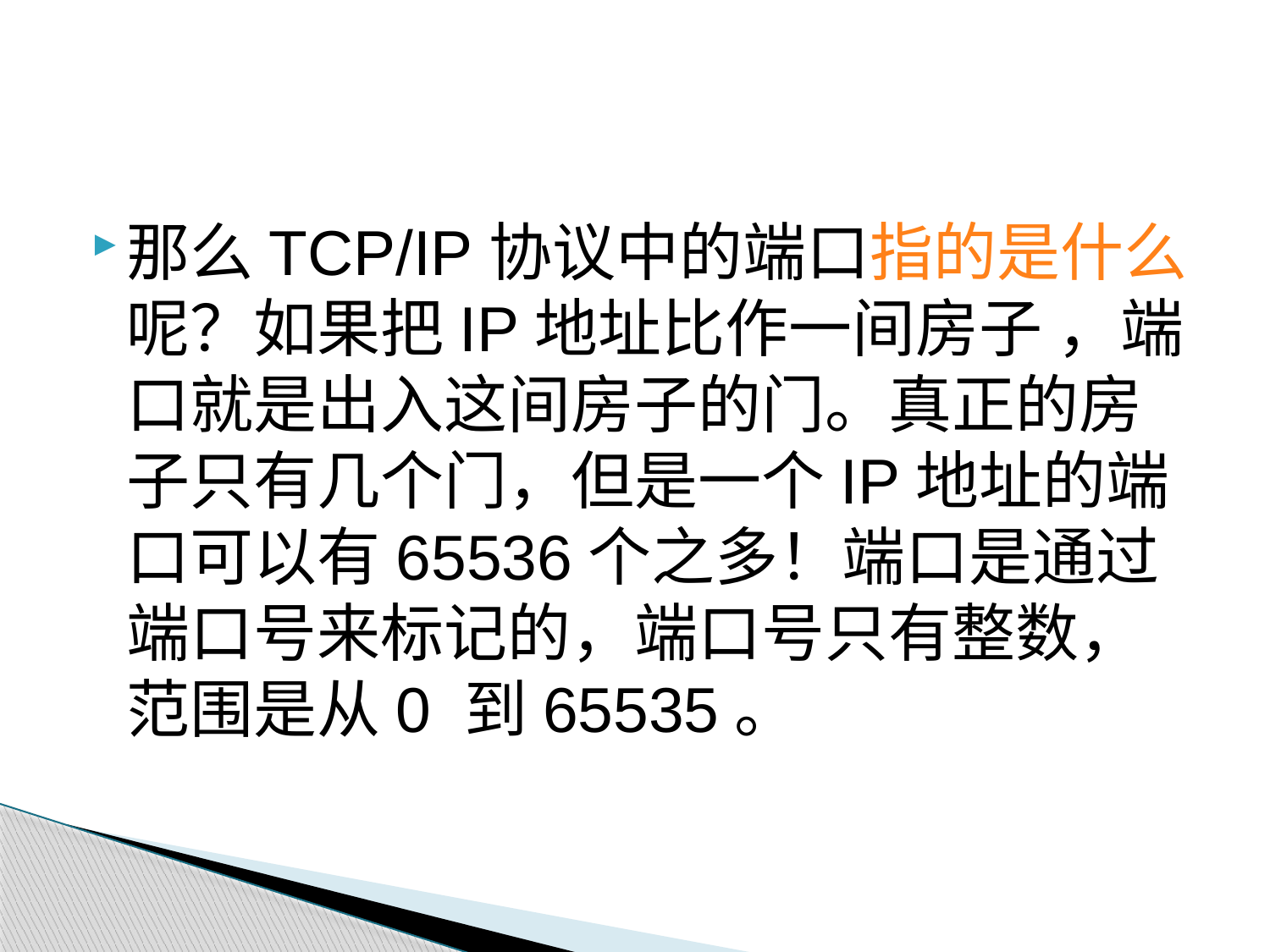

#
那么TCP/IP协议中的端口指的是什么呢？如果把IP地址比作一间房子 ，端口就是出入这间房子的门。真正的房子只有几个门，但是一个IP地址的端口可以有65536个之多！端口是通过端口号来标记的，端口号只有整数，范围是从0 到65535。
104